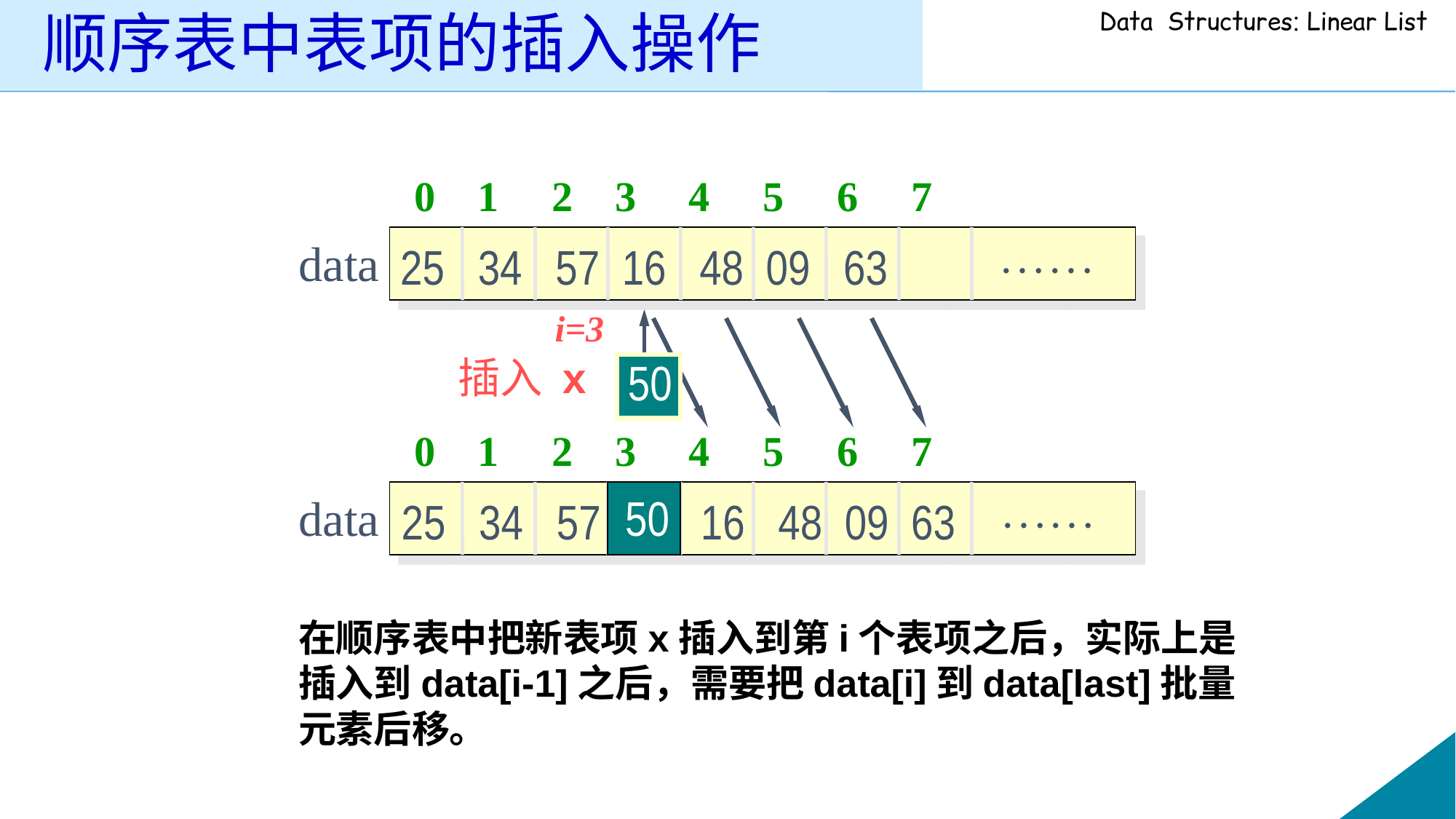

# 顺序表中表项的插入操作

0    1     2    3     4     5     6     7
data

25   34   57  16   48  09   63          ……
i=3

插入 x
50

0    1     2    3     4     5     6     7
data

50

25   34   57  50   16   48  09  63    ……
在顺序表中把新表项x插入到第i个表项之后，实际上是插入到data[i-1]之后，需要把data[i]到data[last]批量元素后移。